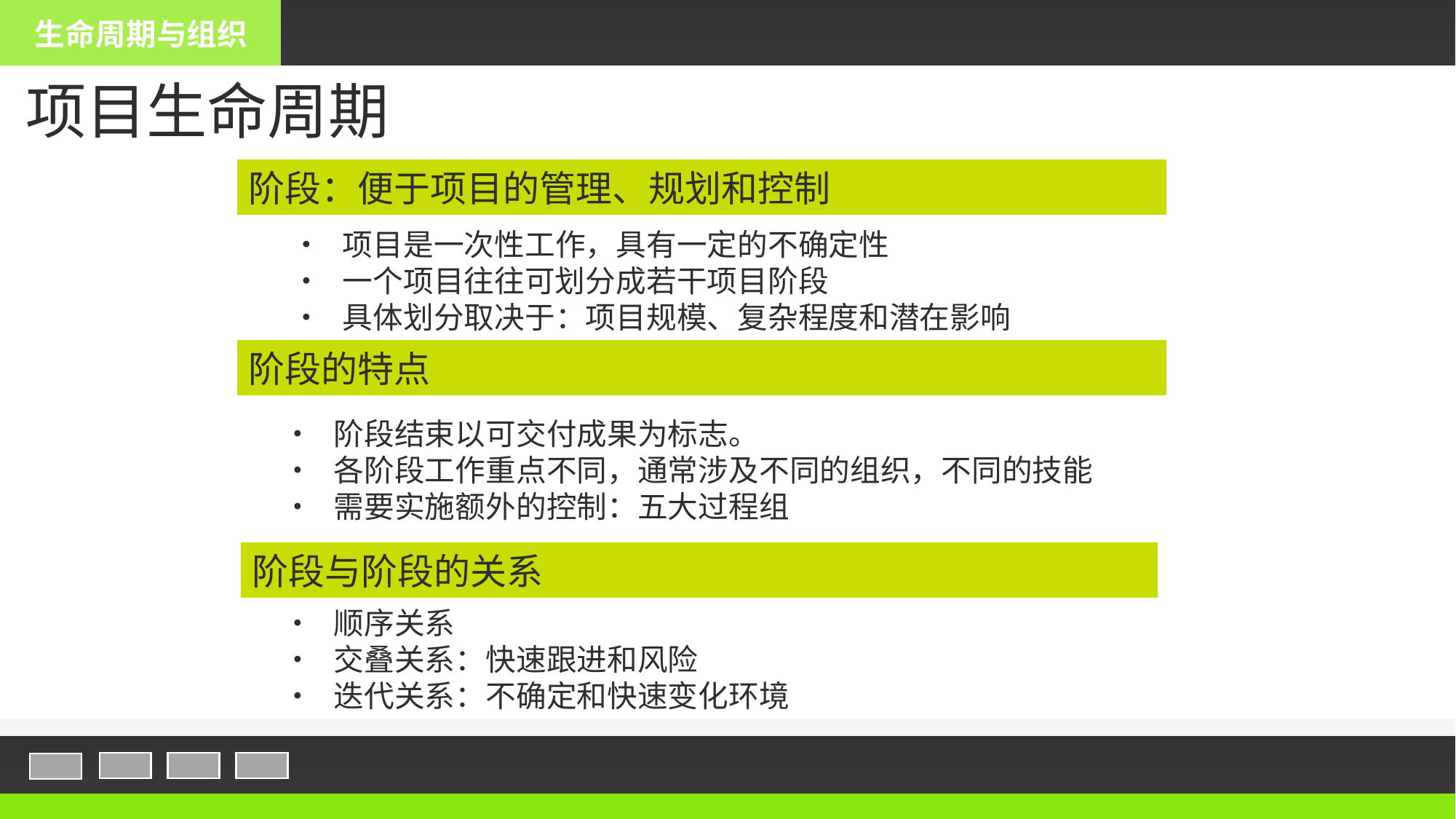

生命周期与组织
项目生命周期
阶段：便于项目的管理、规划和控制
•  项目是一次性工作，具有一定的不确定性
•  一个项目往往可划分成若干项目阶段
•  具体划分取决于：项目规模、复杂程度和潜在影响
阶段的特点
•  阶段结束以可交付成果为标志。
•  各阶段工作重点不同，通常涉及不同的组织，不同的技能
•  需要实施额外的控制：五大过程组
阶段与阶段的关系
•  顺序关系
•  交叠关系：快速跟进和风险
•  迭代关系：不确定和快速变化环境